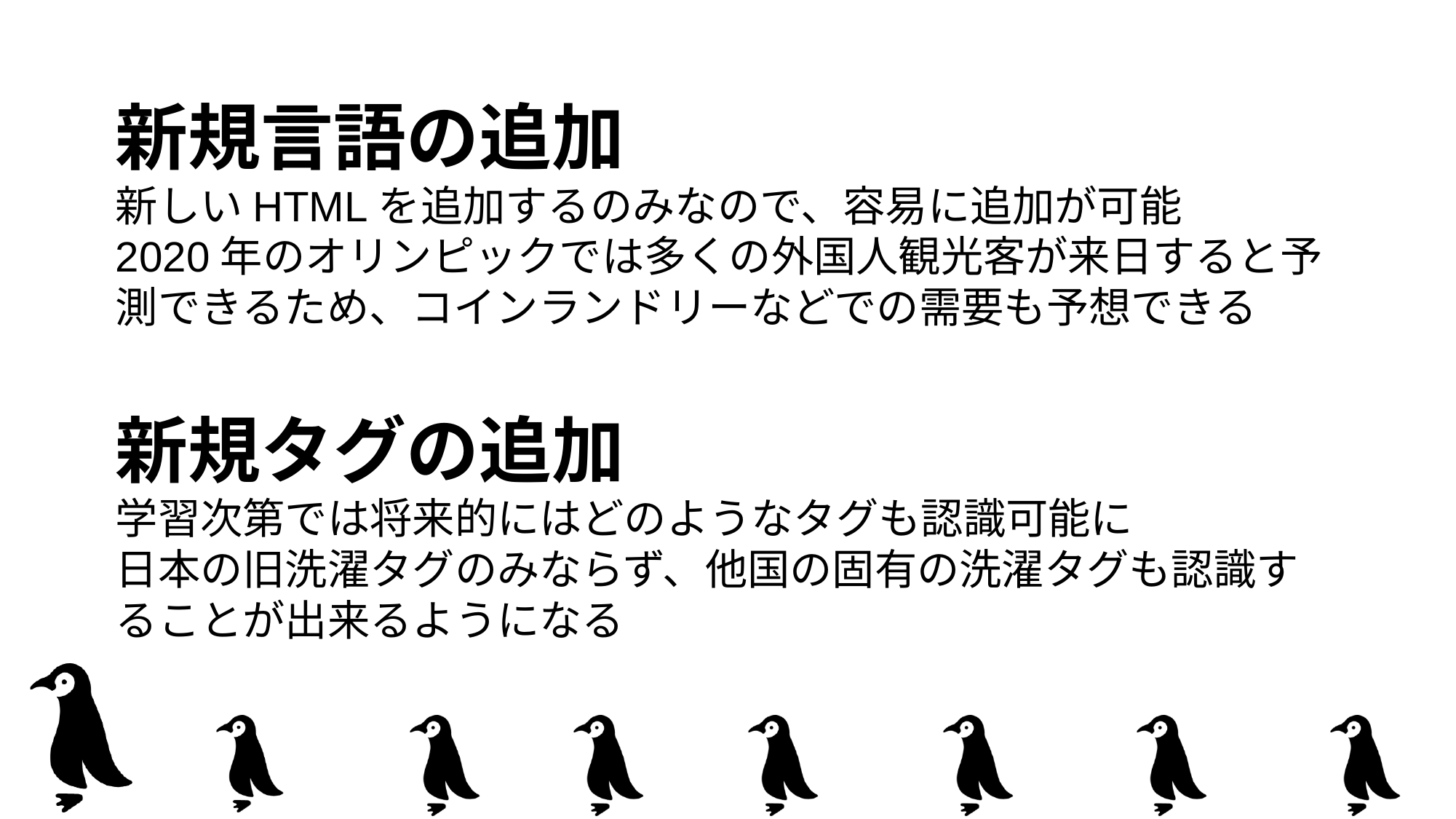

新規言語の追加
新しいHTMLを追加するのみなので、容易に追加が可能
2020年のオリンピックでは多くの外国人観光客が来日すると予測できるため、コインランドリーなどでの需要も予想できる

新規タグの追加
学習次第では将来的にはどのようなタグも認識可能に
日本の旧洗濯タグのみならず、他国の固有の洗濯タグも認識することが出来るようになる